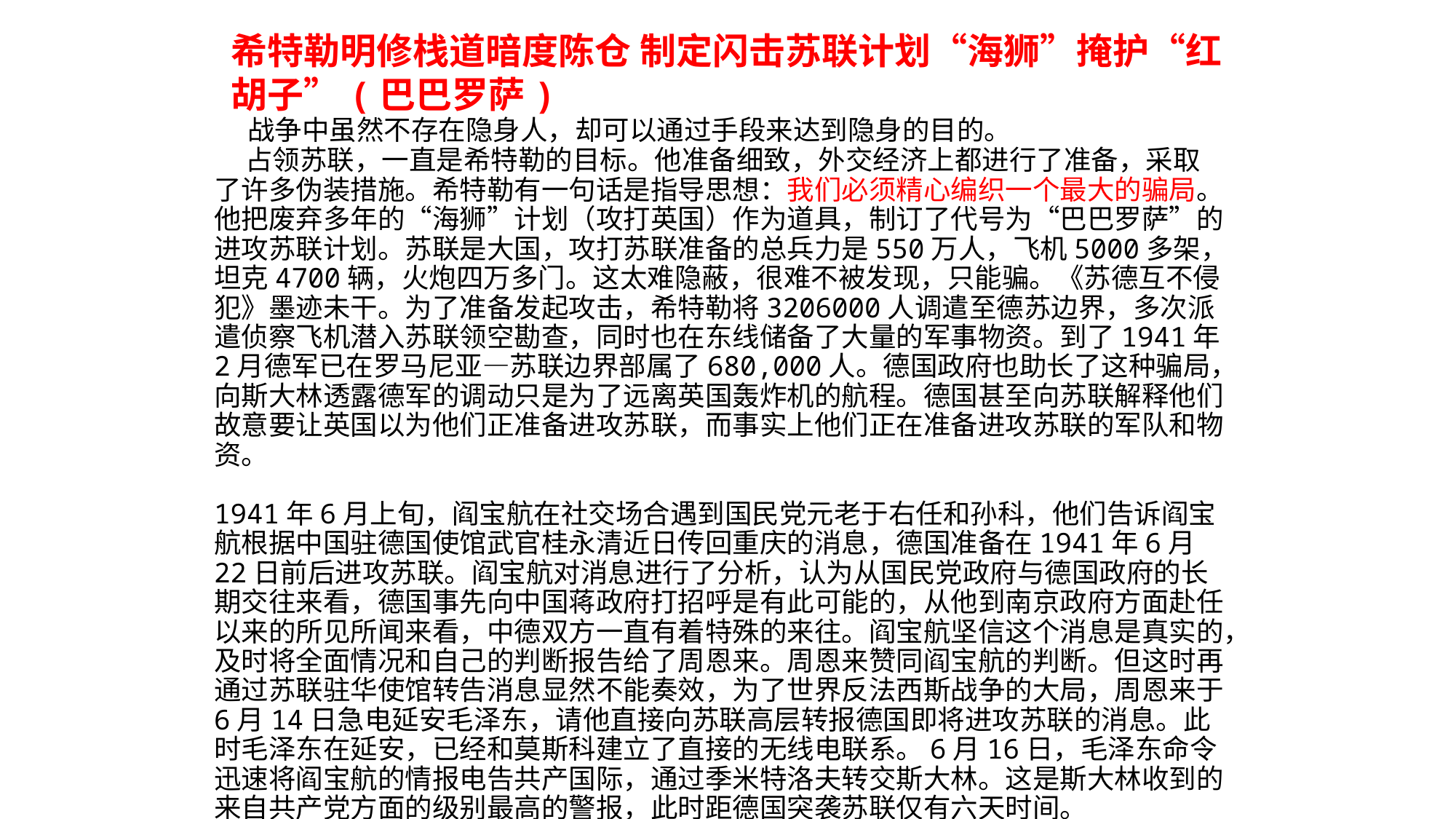

希特勒明修栈道暗度陈仓 制定闪击苏联计划“海狮”掩护“红胡子”(巴巴罗萨)
    战争中虽然不存在隐身人，却可以通过手段来达到隐身的目的。
    占领苏联，一直是希特勒的目标。他准备细致，外交经济上都进行了准备，采取了许多伪装措施。希特勒有一句话是指导思想：我们必须精心编织一个最大的骗局。他把废弃多年的“海狮”计划（攻打英国）作为道具，制订了代号为“巴巴罗萨”的进攻苏联计划。苏联是大国，攻打苏联准备的总兵力是550万人，飞机5000多架，坦克4700辆，火炮四万多门。这太难隐蔽，很难不被发现，只能骗。《苏德互不侵犯》墨迹未干。为了准备发起攻击，希特勒将3206000人调遣至德苏边界，多次派遣侦察飞机潜入苏联领空勘查，同时也在东线储备了大量的军事物资。到了1941年2月德军已在罗马尼亚—苏联边界部属了680,000人。德国政府也助长了这种骗局，向斯大林透露德军的调动只是为了远离英国轰炸机的航程。德国甚至向苏联解释他们故意要让英国以为他们正准备进攻苏联，而事实上他们正在准备进攻苏联的军队和物资。

1941年6月上旬，阎宝航在社交场合遇到国民党元老于右任和孙科，他们告诉阎宝航根据中国驻德国使馆武官桂永清近日传回重庆的消息，德国准备在1941年6月22日前后进攻苏联。阎宝航对消息进行了分析，认为从国民党政府与德国政府的长期交往来看，德国事先向中国蒋政府打招呼是有此可能的，从他到南京政府方面赴任以来的所见所闻来看，中德双方一直有着特殊的来往。阎宝航坚信这个消息是真实的，及时将全面情况和自己的判断报告给了周恩来。周恩来赞同阎宝航的判断。但这时再通过苏联驻华使馆转告消息显然不能奏效，为了世界反法西斯战争的大局，周恩来于6月14日急电延安毛泽东，请他直接向苏联高层转报德国即将进攻苏联的消息。此时毛泽东在延安，已经和莫斯科建立了直接的无线电联系。6月16日，毛泽东命令迅速将阎宝航的情报电告共产国际，通过季米特洛夫转交斯大林。这是斯大林收到的来自共产党方面的级别最高的警报，此时距德国突袭苏联仅有六天时间。